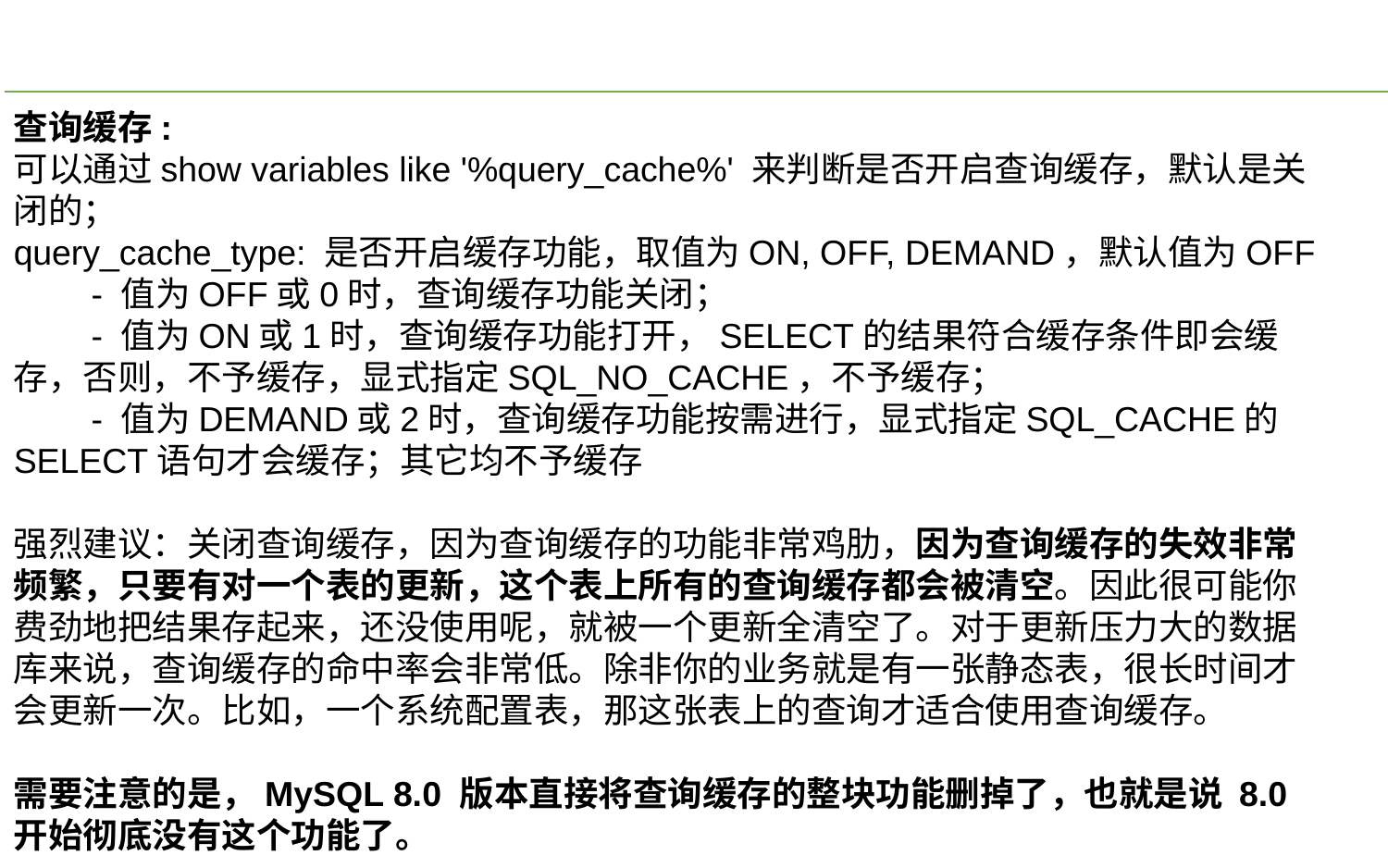

查询缓存:
可以通过show variables like '%query_cache%' 来判断是否开启查询缓存，默认是关闭的；
query_cache_type: 是否开启缓存功能，取值为ON, OFF, DEMAND，默认值为OFF
　　- 值为OFF或0时，查询缓存功能关闭；
　　- 值为ON或1时，查询缓存功能打开，SELECT的结果符合缓存条件即会缓存，否则，不予缓存，显式指定SQL_NO_CACHE，不予缓存；
　　- 值为DEMAND或2时，查询缓存功能按需进行，显式指定SQL_CACHE的SELECT语句才会缓存；其它均不予缓存

强烈建议：关闭查询缓存，因为查询缓存的功能非常鸡肋，因为查询缓存的失效非常频繁，只要有对一个表的更新，这个表上所有的查询缓存都会被清空。因此很可能你费劲地把结果存起来，还没使用呢，就被一个更新全清空了。对于更新压力大的数据库来说，查询缓存的命中率会非常低。除非你的业务就是有一张静态表，很长时间才会更新一次。比如，一个系统配置表，那这张表上的查询才适合使用查询缓存。

需要注意的是，MySQL 8.0 版本直接将查询缓存的整块功能删掉了，也就是说 8.0 开始彻底没有这个功能了。